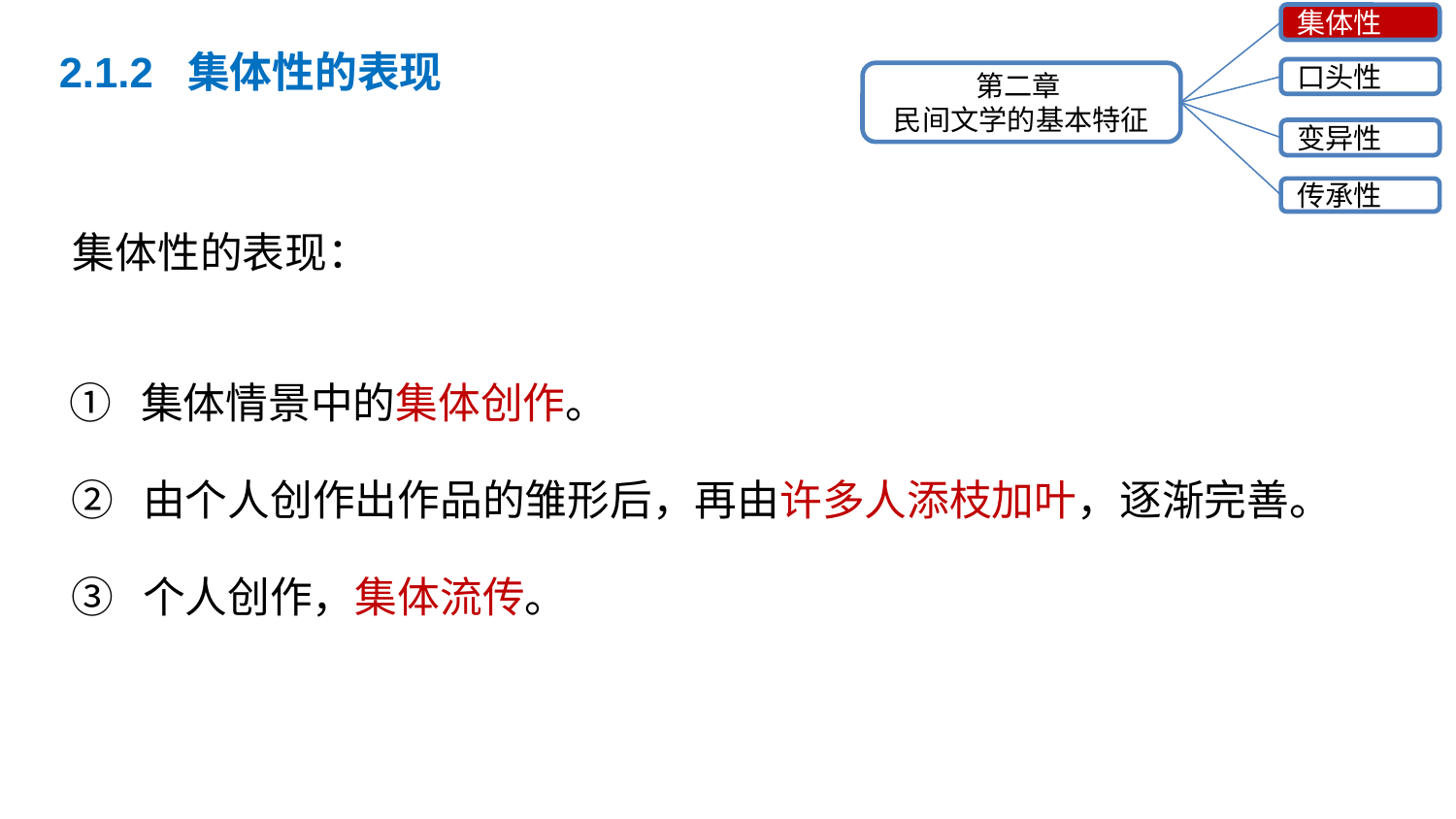

集体性
口头性
第二章
民间文学的基本特征
变异性
传承性
2.1.2  集体性的表现
集体性的表现：
①  集体情景中的集体创作。
②  由个人创作出作品的雏形后，再由许多人添枝加叶，逐渐完善。
③  个人创作，集体流传。